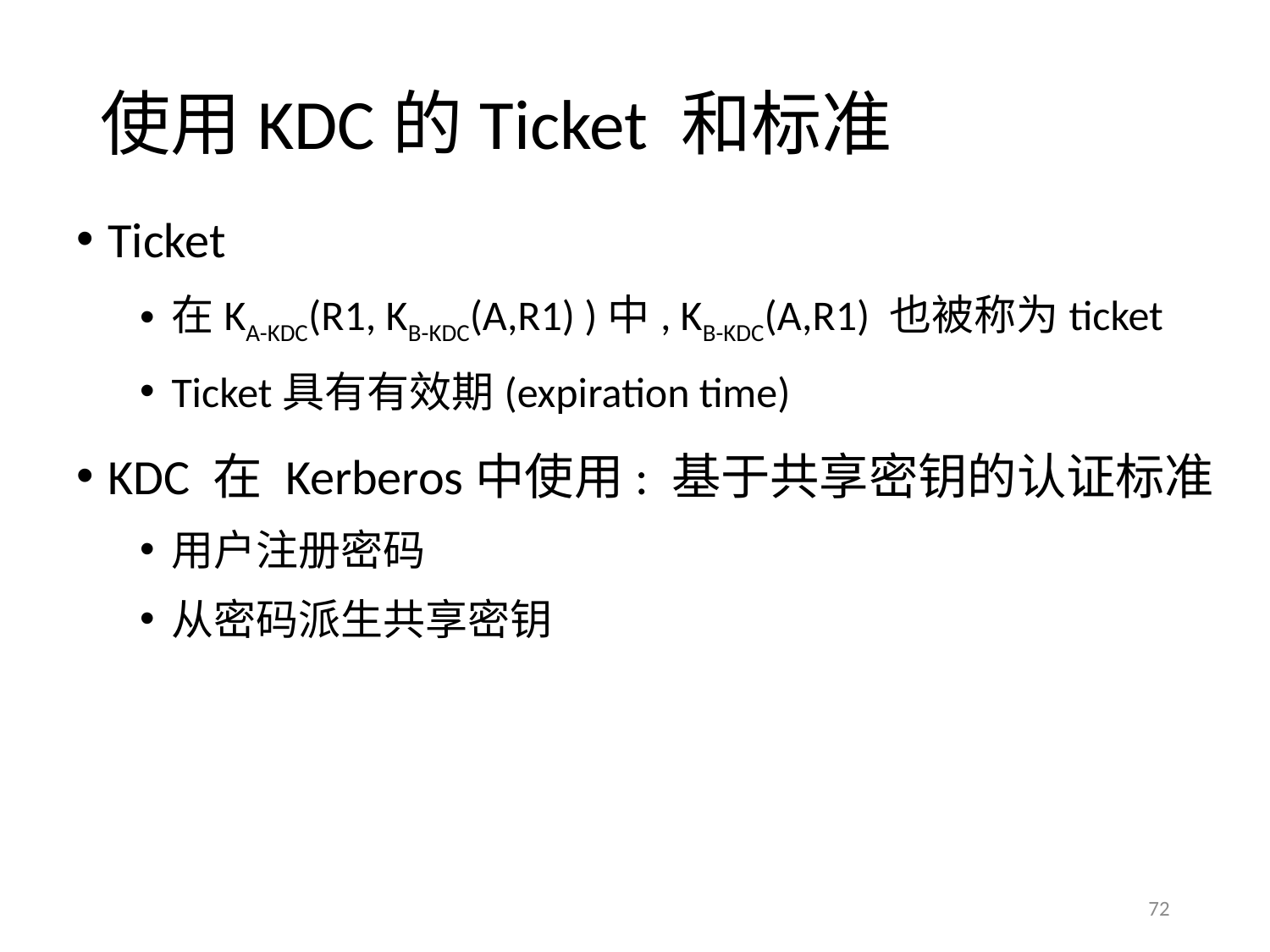

# 使用KDC的Ticket 和标准
Ticket
在KA-KDC(R1, KB-KDC(A,R1) )中, KB-KDC(A,R1) 也被称为ticket
Ticket具有有效期(expiration time)
KDC 在 Kerberos中使用: 基于共享密钥的认证标准
用户注册密码
从密码派生共享密钥
72